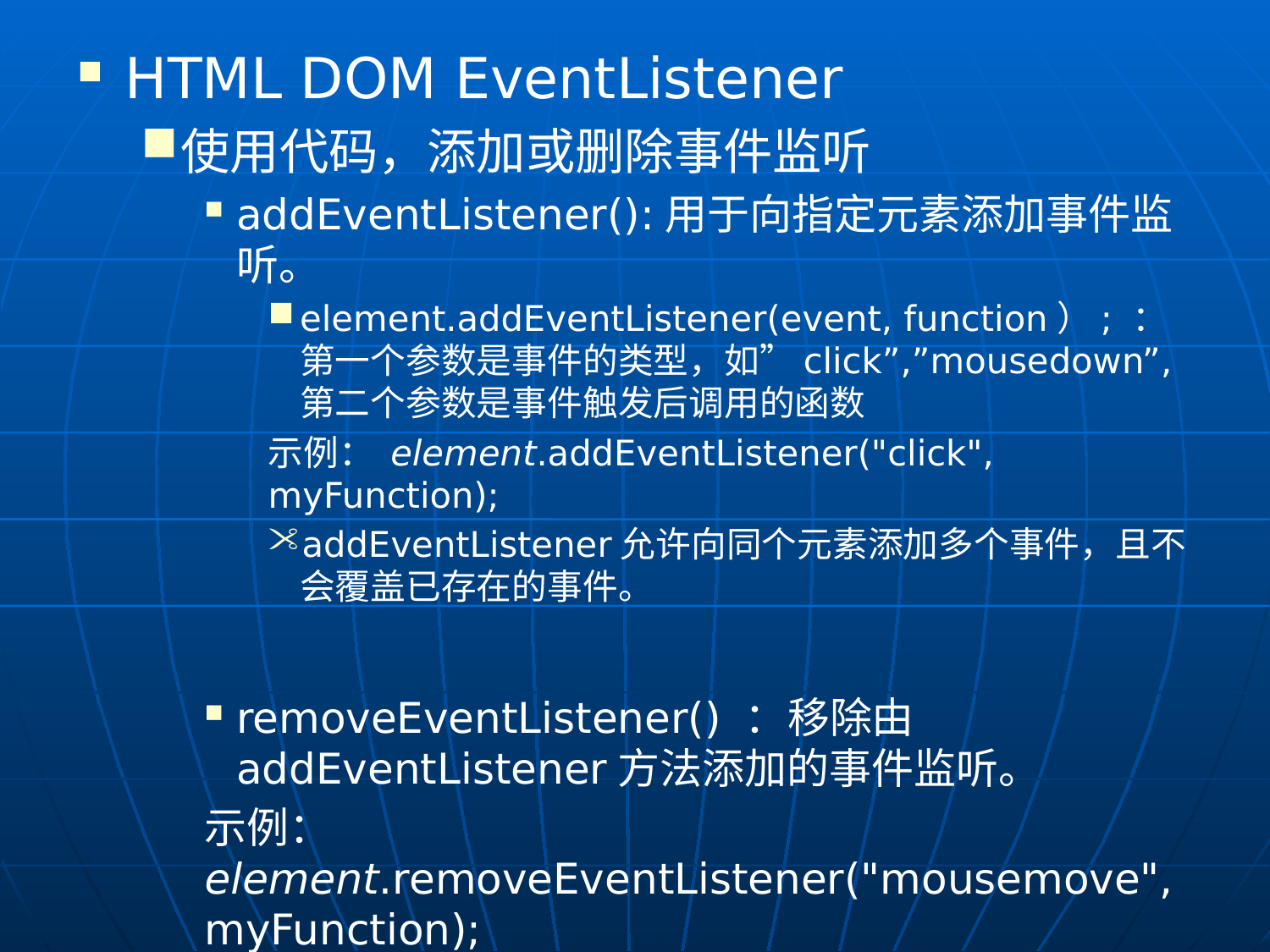

HTML DOM EventListener
使用代码，添加或删除事件监听
addEventListener():用于向指定元素添加事件监听。
element.addEventListener(event, function）; ：第一个参数是事件的类型，如”click”,”mousedown”,第二个参数是事件触发后调用的函数
示例： element.addEventListener("click", myFunction);
addEventListener允许向同个元素添加多个事件，且不会覆盖已存在的事件。

removeEventListener() ：移除由addEventListener方法添加的事件监听。
示例： element.removeEventListener("mousemove", myFunction);